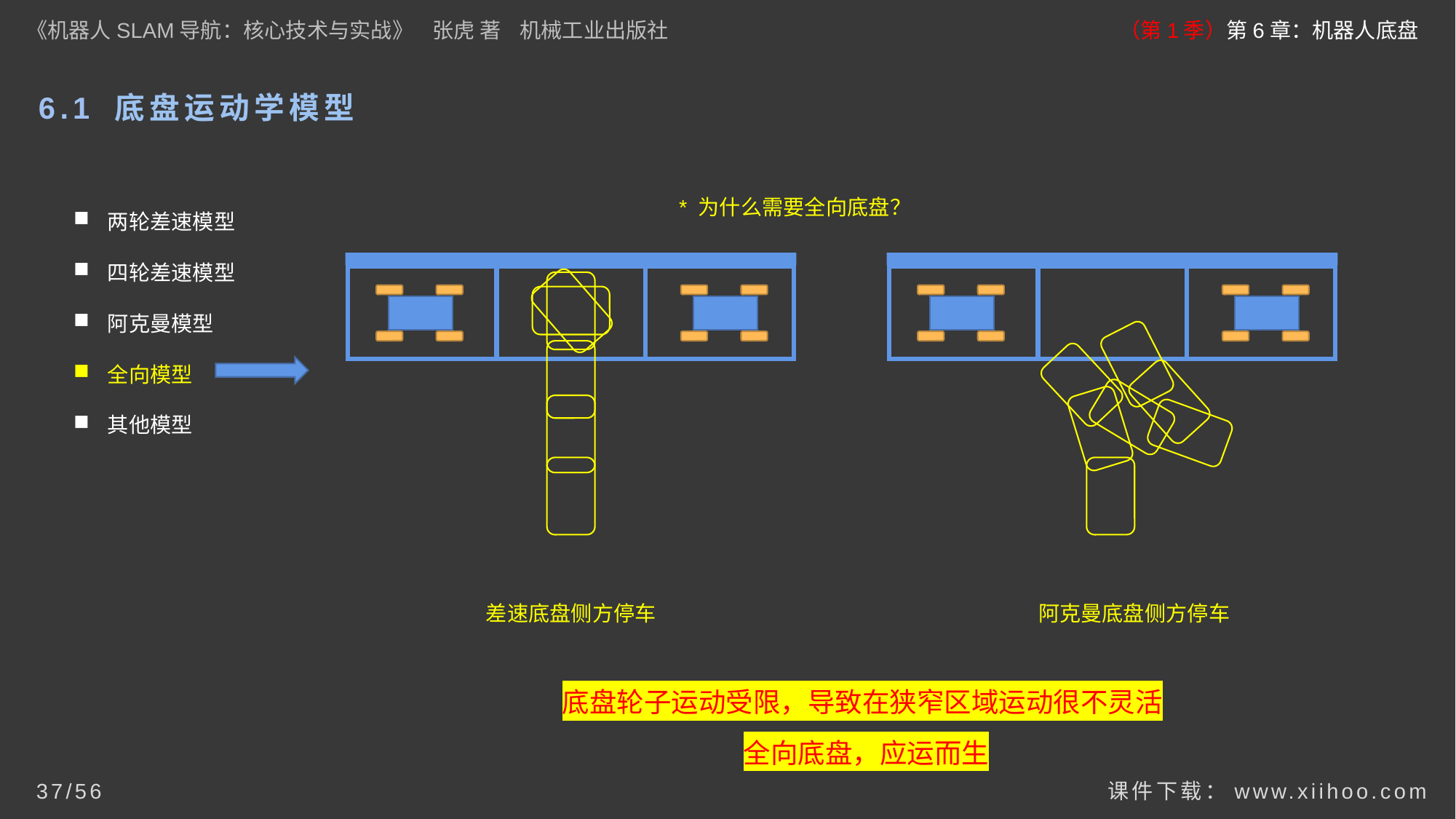

《机器人SLAM导航：核心技术与实战》    张虎 著    机械工业出版社
（第1季）第6章：机器人底盘
# 6.1 底盘运动学模型
* 为什么需要全向底盘？
两轮差速模型
四轮差速模型
阿克曼模型
全向模型
其他模型

差速底盘侧方停车
阿克曼底盘侧方停车
底盘轮子运动受限，导致在狭窄区域运动很不灵活
全向底盘，应运而生
课件下载：www.xiihoo.com
37/56